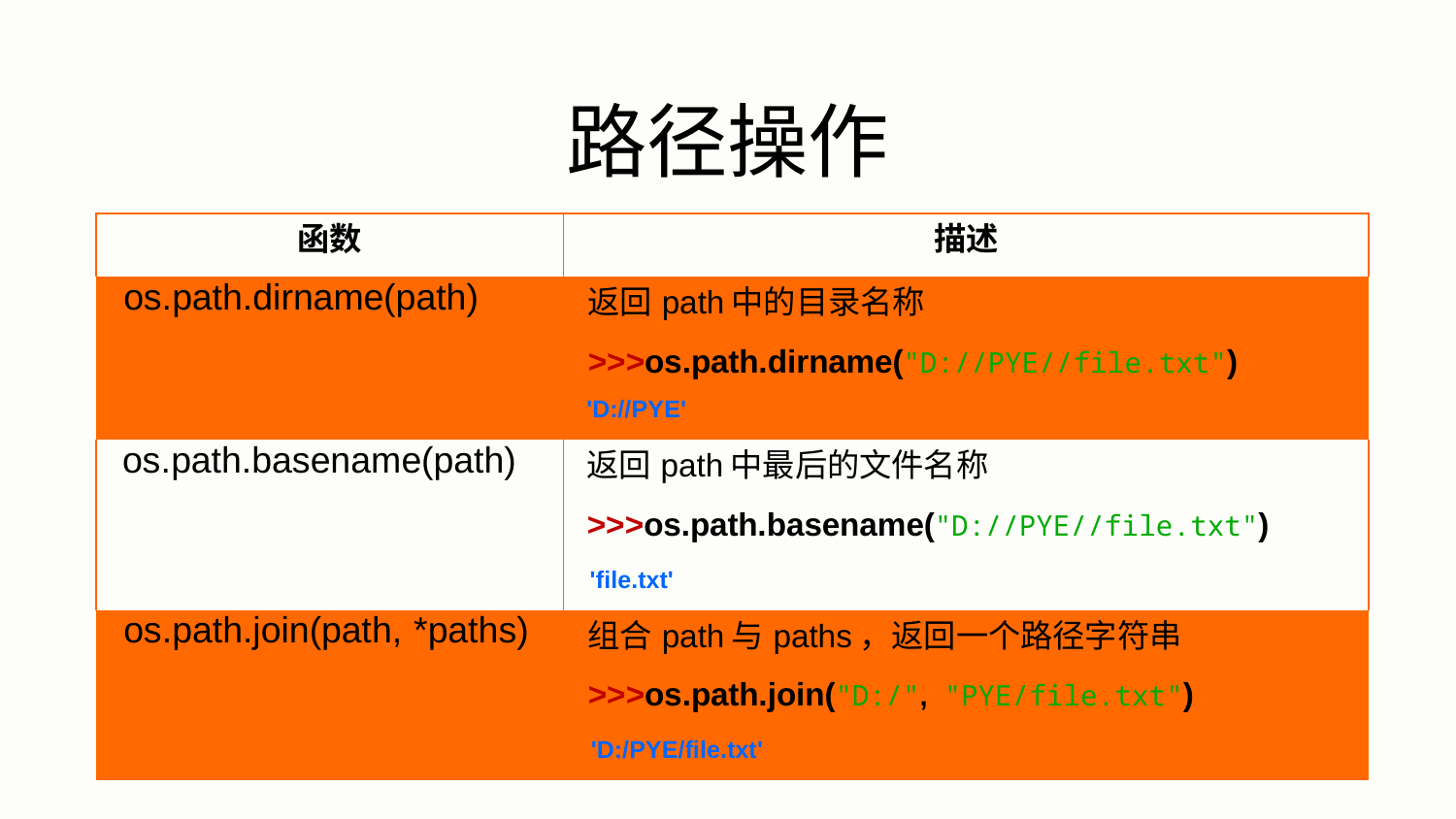

# 路径操作
| 函数 | 描述 |
| --- | --- |
| os.path.dirname(path) | 返回path中的目录名称 >>>os.path.dirname("D://PYE//file.txt") 'D://PYE' |
| os.path.basename(path) | 返回path中最后的文件名称 >>>os.path.basename("D://PYE//file.txt") 'file.txt' |
| os.path.join(path, \*paths) | 组合path与paths，返回一个路径字符串 >>>os.path.join("D:/", "PYE/file.txt") 'D:/PYE/file.txt' |